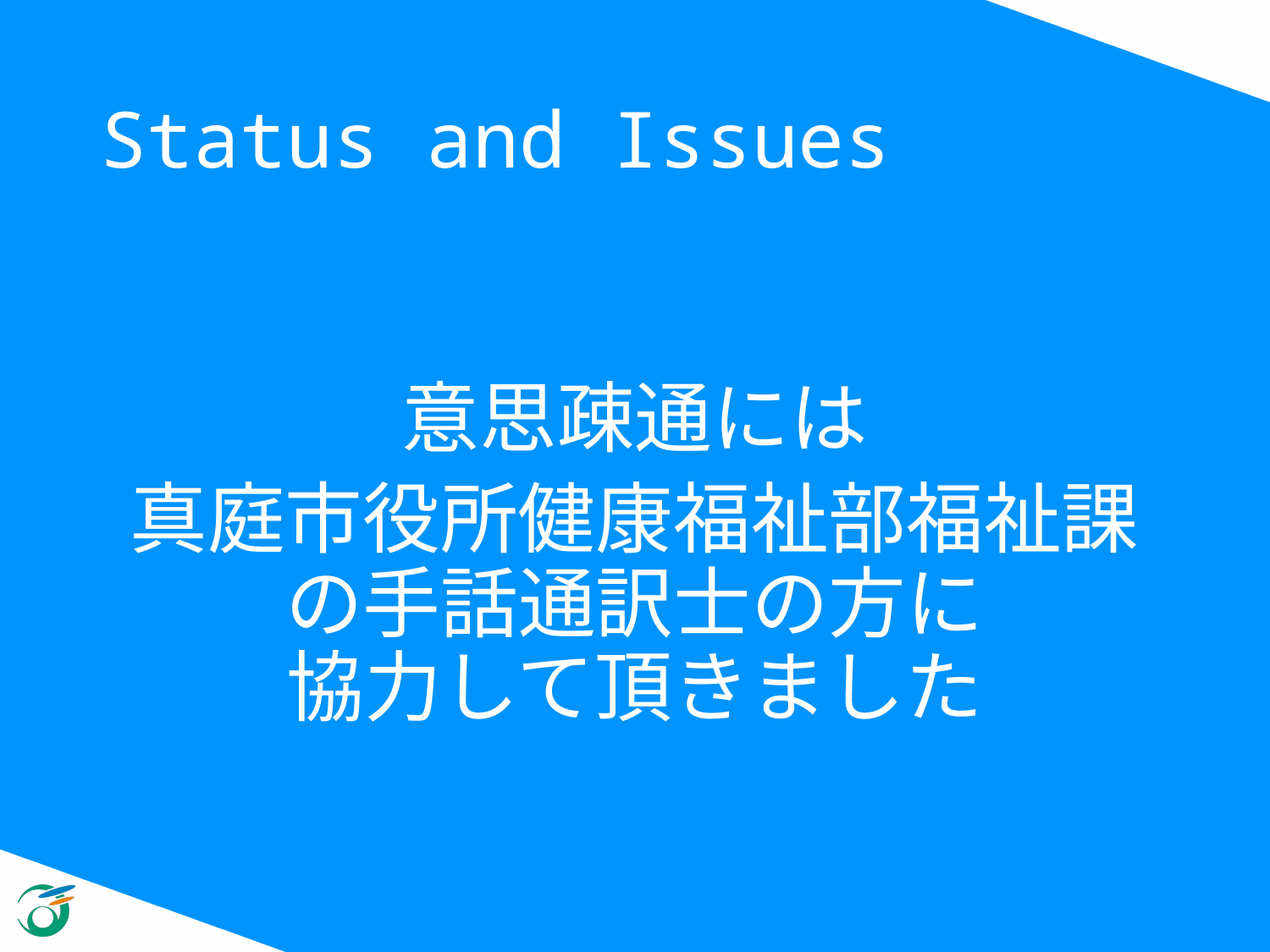

# Status and Issues
意思疎通には
真庭市役所健康福祉部福祉課の手話通訳士の方に
協力して頂きました